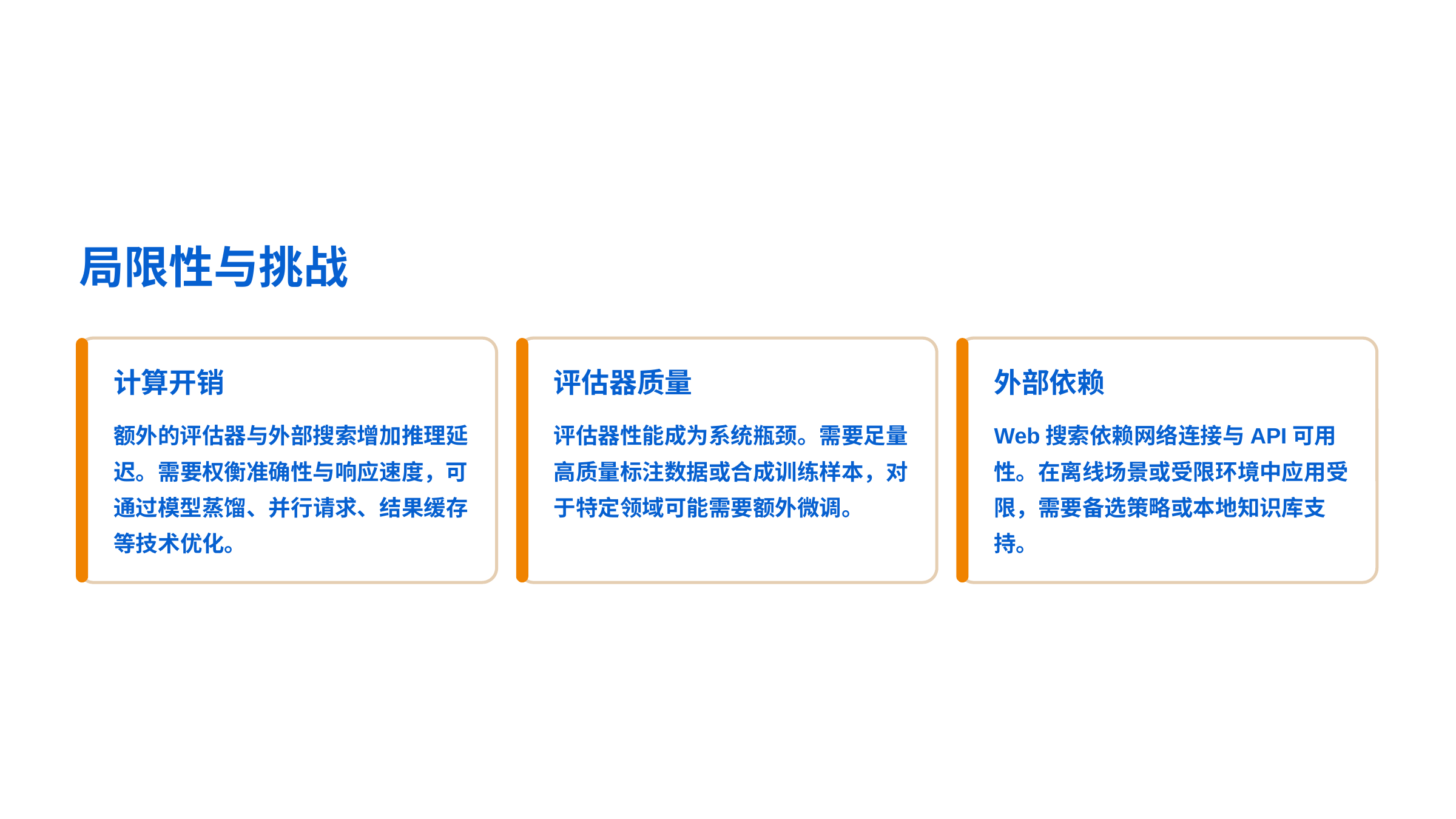

局限性与挑战

计算开销
评估器质量
外部依赖
额外的评估器与外部搜索增加推理延迟。需要权衡准确性与响应速度，可通过模型蒸馏、并行请求、结果缓存等技术优化。
评估器性能成为系统瓶颈。需要足量高质量标注数据或合成训练样本，对于特定领域可能需要额外微调。
Web搜索依赖网络连接与API可用性。在离线场景或受限环境中应用受限，需要备选策略或本地知识库支持。